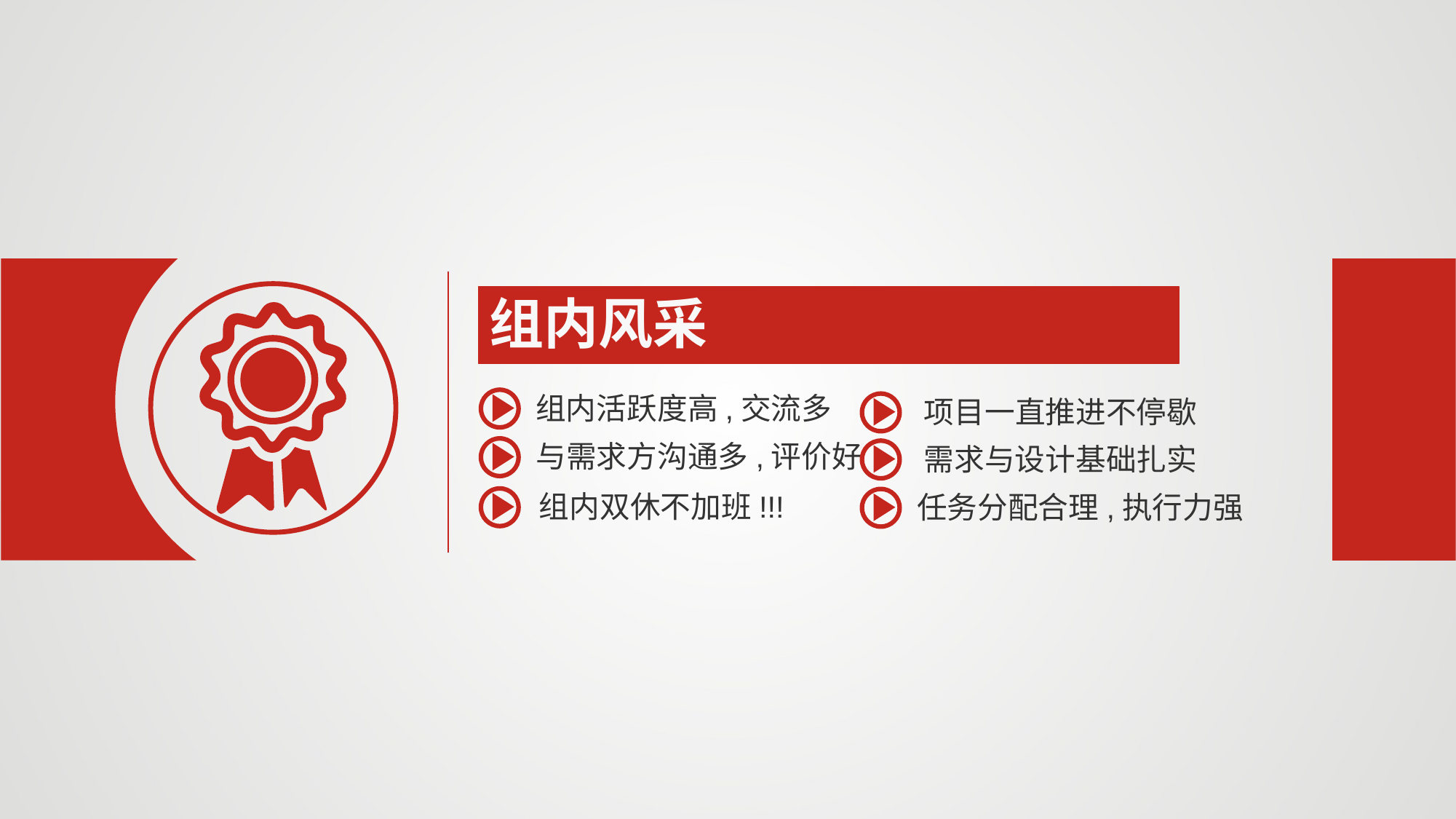

组内风采

组内活跃度高,交流多

项目一直推进不停歇

与需求方沟通多,评价好

需求与设计基础扎实

组内双休不加班!!!

任务分配合理,执行力强